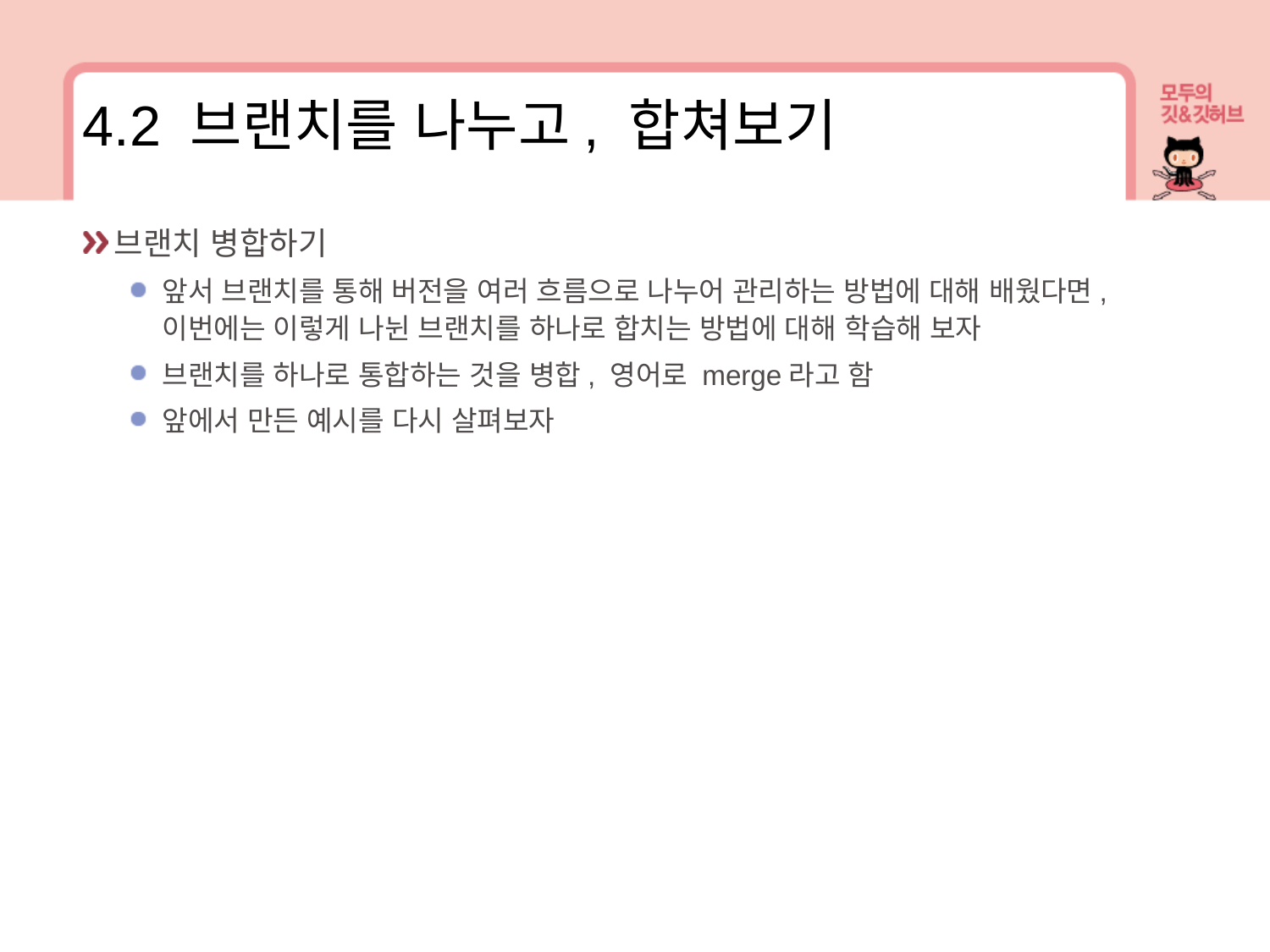

4.2 브랜치를 나누고, 합쳐보기
브랜치 병합하기
앞서 브랜치를 통해 버전을 여러 흐름으로 나누어 관리하는 방법에 대해 배웠다면, 이번에는 이렇게 나뉜 브랜치를 하나로 합치는 방법에 대해 학습해 보자
브랜치를 하나로 통합하는 것을 병합, 영어로 merge라고 함
앞에서 만든 예시를 다시 살펴보자